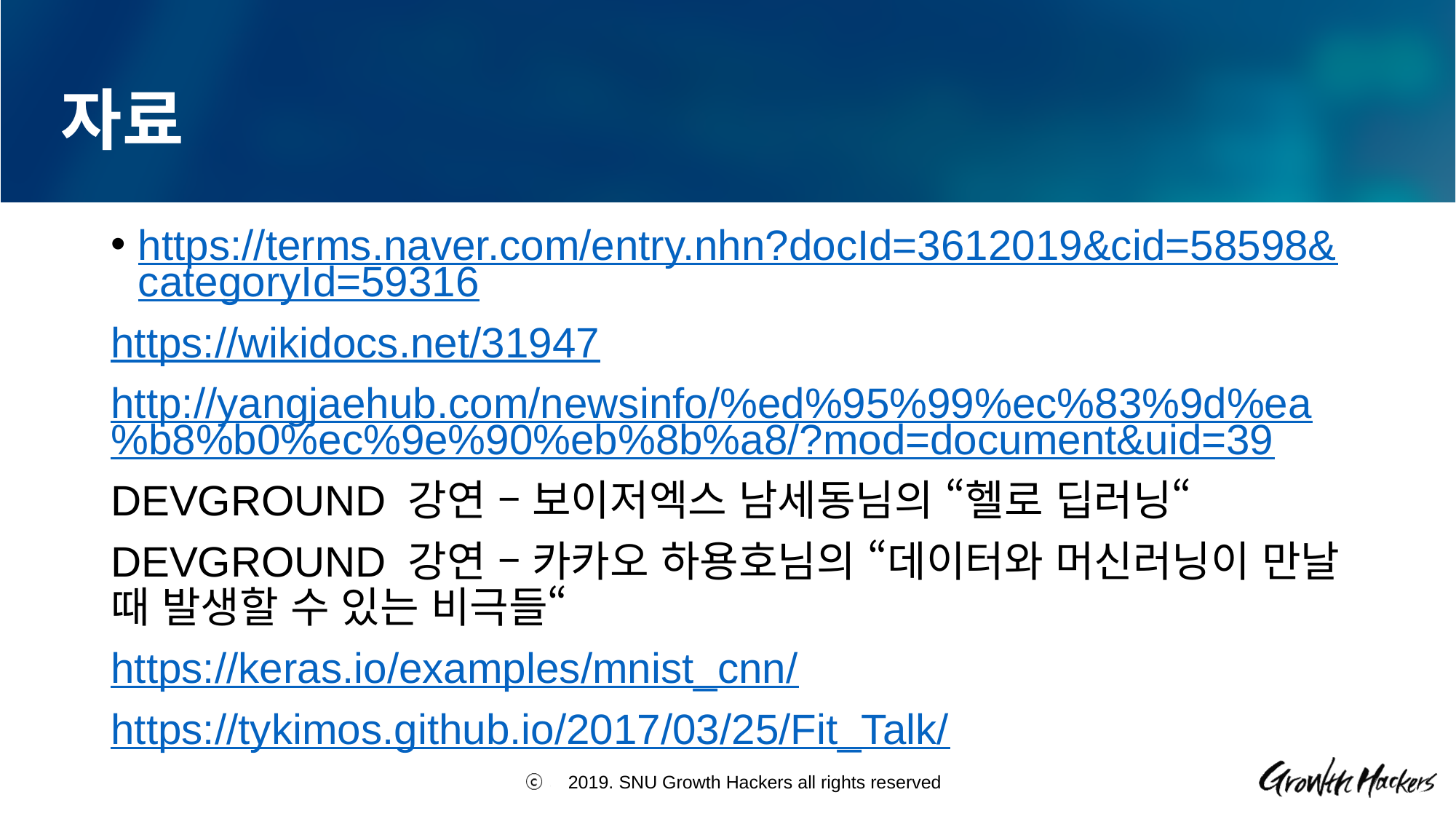

# 자료
https://terms.naver.com/entry.nhn?docId=3612019&cid=58598&categoryId=59316
https://wikidocs.net/31947
http://yangjaehub.com/newsinfo/%ed%95%99%ec%83%9d%ea%b8%b0%ec%9e%90%eb%8b%a8/?mod=document&uid=39
DEVGROUND 강연 – 보이저엑스 남세동님의 “헬로 딥러닝“
DEVGROUND 강연 – 카카오 하용호님의 “데이터와 머신러닝이 만날 때 발생할 수 있는 비극들“
https://keras.io/examples/mnist_cnn/
https://tykimos.github.io/2017/03/25/Fit_Talk/